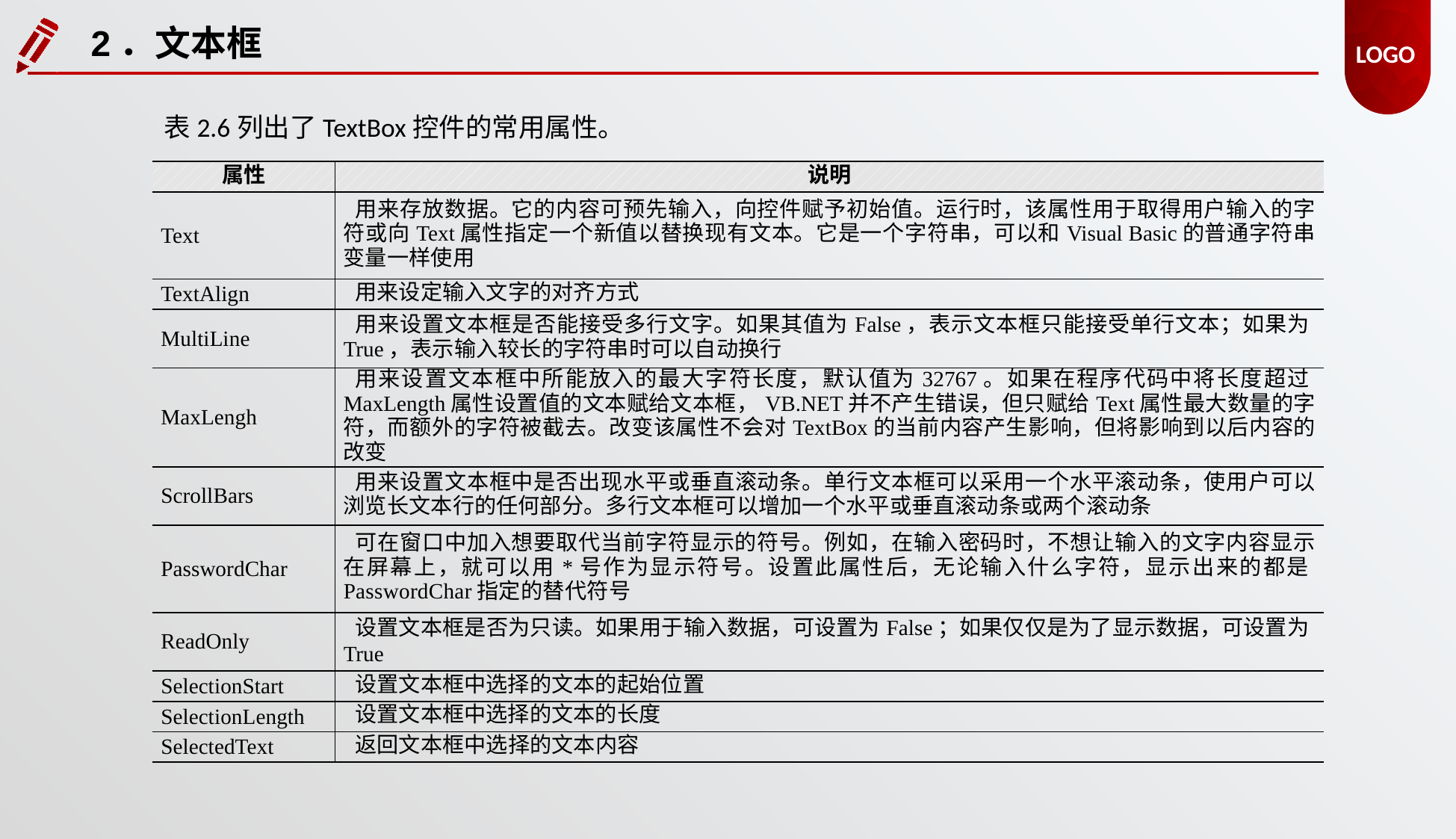

2．文本框
表2.6列出了TextBox控件的常用属性。
| 属性 | 说明 |
| --- | --- |
| Text | 用来存放数据。它的内容可预先输入，向控件赋予初始值。运行时，该属性用于取得用户输入的字符或向Text属性指定一个新值以替换现有文本。它是一个字符串，可以和Visual Basic的普通字符串变量一样使用 |
| TextAlign | 用来设定输入文字的对齐方式 |
| MultiLine | 用来设置文本框是否能接受多行文字。如果其值为False，表示文本框只能接受单行文本；如果为True，表示输入较长的字符串时可以自动换行 |
| MaxLengh | 用来设置文本框中所能放入的最大字符长度，默认值为32767。如果在程序代码中将长度超过MaxLength属性设置值的文本赋给文本框，VB.NET并不产生错误，但只赋给Text属性最大数量的字符，而额外的字符被截去。改变该属性不会对TextBox的当前内容产生影响，但将影响到以后内容的改变 |
| ScrollBars | 用来设置文本框中是否出现水平或垂直滚动条。单行文本框可以采用一个水平滚动条，使用户可以浏览长文本行的任何部分。多行文本框可以增加一个水平或垂直滚动条或两个滚动条 |
| PasswordChar | 可在窗口中加入想要取代当前字符显示的符号。例如，在输入密码时，不想让输入的文字内容显示在屏幕上，就可以用\*号作为显示符号。设置此属性后，无论输入什么字符，显示出来的都是PasswordChar指定的替代符号 |
| ReadOnly | 设置文本框是否为只读。如果用于输入数据，可设置为False；如果仅仅是为了显示数据，可设置为True |
| SelectionStart | 设置文本框中选择的文本的起始位置 |
| SelectionLength | 设置文本框中选择的文本的长度 |
| SelectedText | 返回文本框中选择的文本内容 |